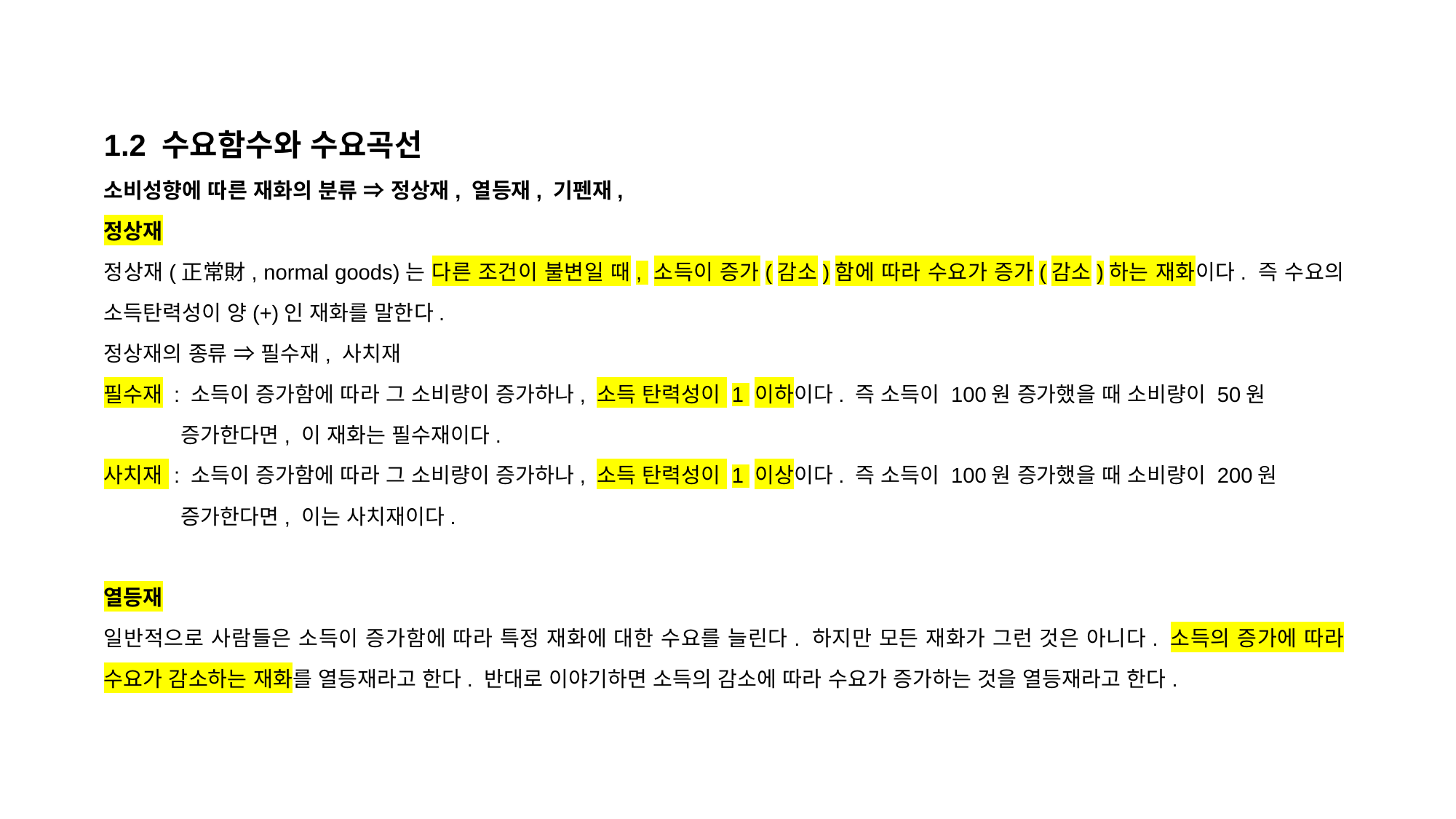

1.2 수요함수와 수요곡선
소비성향에 따른 재화의 분류 ⇒ 정상재, 열등재, 기펜재,
정상재
정상재(正常財, normal goods)는 다른 조건이 불변일 때, 소득이 증가(감소)함에 따라 수요가 증가(감소)하는 재화이다. 즉 수요의 소득탄력성이 양(+)인 재화를 말한다.
정상재의 종류 ⇒ 필수재, 사치재
필수재 : 소득이 증가함에 따라 그 소비량이 증가하나, 소득 탄력성이 1 이하이다. 즉 소득이 100원 증가했을 때 소비량이 50원
            증가한다면, 이 재화는 필수재이다.
사치재 : 소득이 증가함에 따라 그 소비량이 증가하나, 소득 탄력성이 1 이상이다. 즉 소득이 100원 증가했을 때 소비량이 200원
            증가한다면, 이는 사치재이다.

열등재
일반적으로 사람들은 소득이 증가함에 따라 특정 재화에 대한 수요를 늘린다. 하지만 모든 재화가 그런 것은 아니다. 소득의 증가에 따라 수요가 감소하는 재화를 열등재라고 한다. 반대로 이야기하면 소득의 감소에 따라 수요가 증가하는 것을 열등재라고 한다.